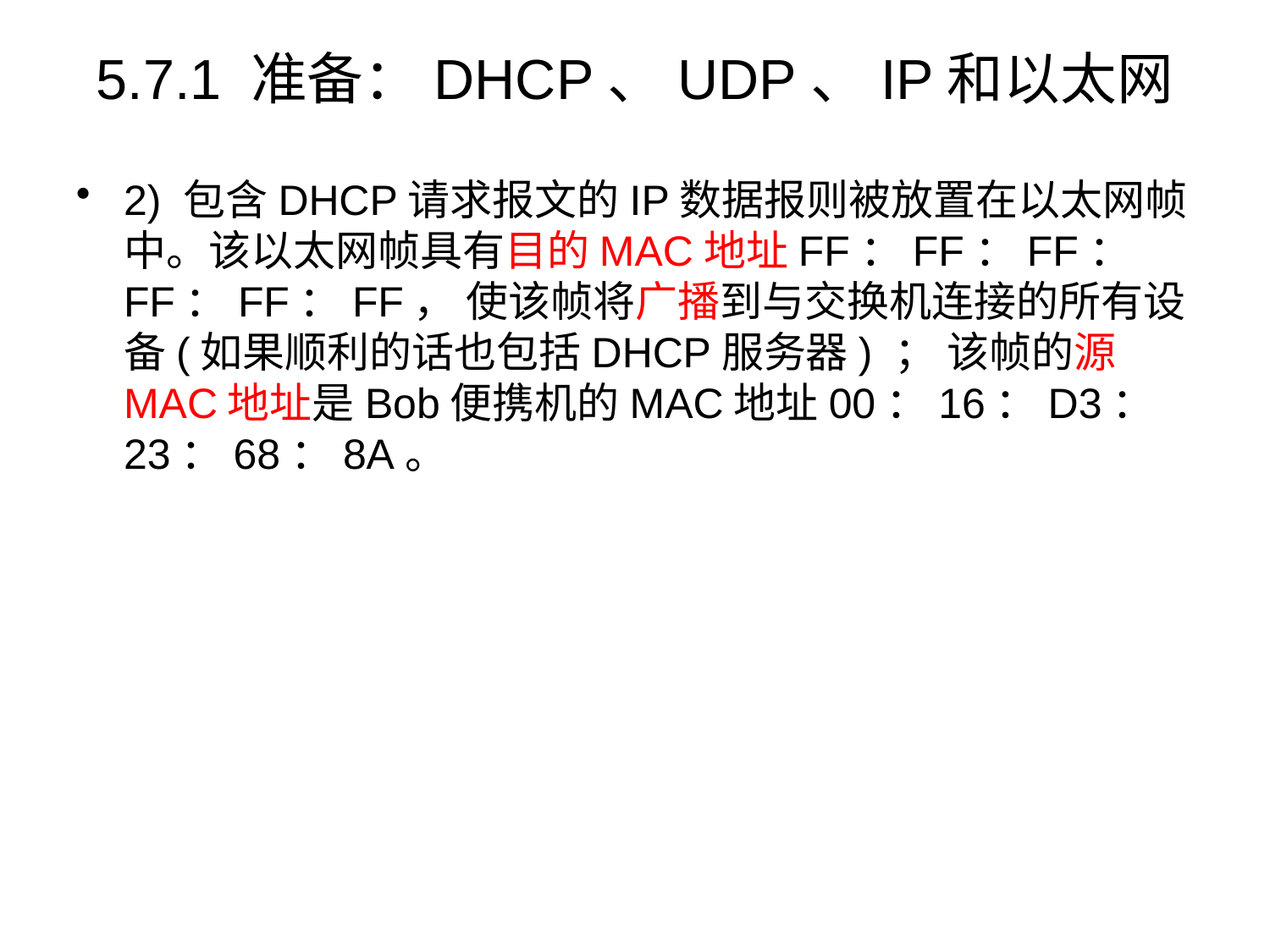

# 5.7.1 准备：DHCP、UDP、IP和以太网
2) 包含DHCP请求报文的IP数据报则被放置在以太网帧中。该以太网帧具有目的MAC地址FF：FF：FF：FF：FF：FF， 使该帧将广播到与交换机连接的所有设备(如果顺利的话也包括DHCP服务器) ； 该帧的源MAC地址是Bob便携机的MAC地址00：16：D3：23：68：8A。